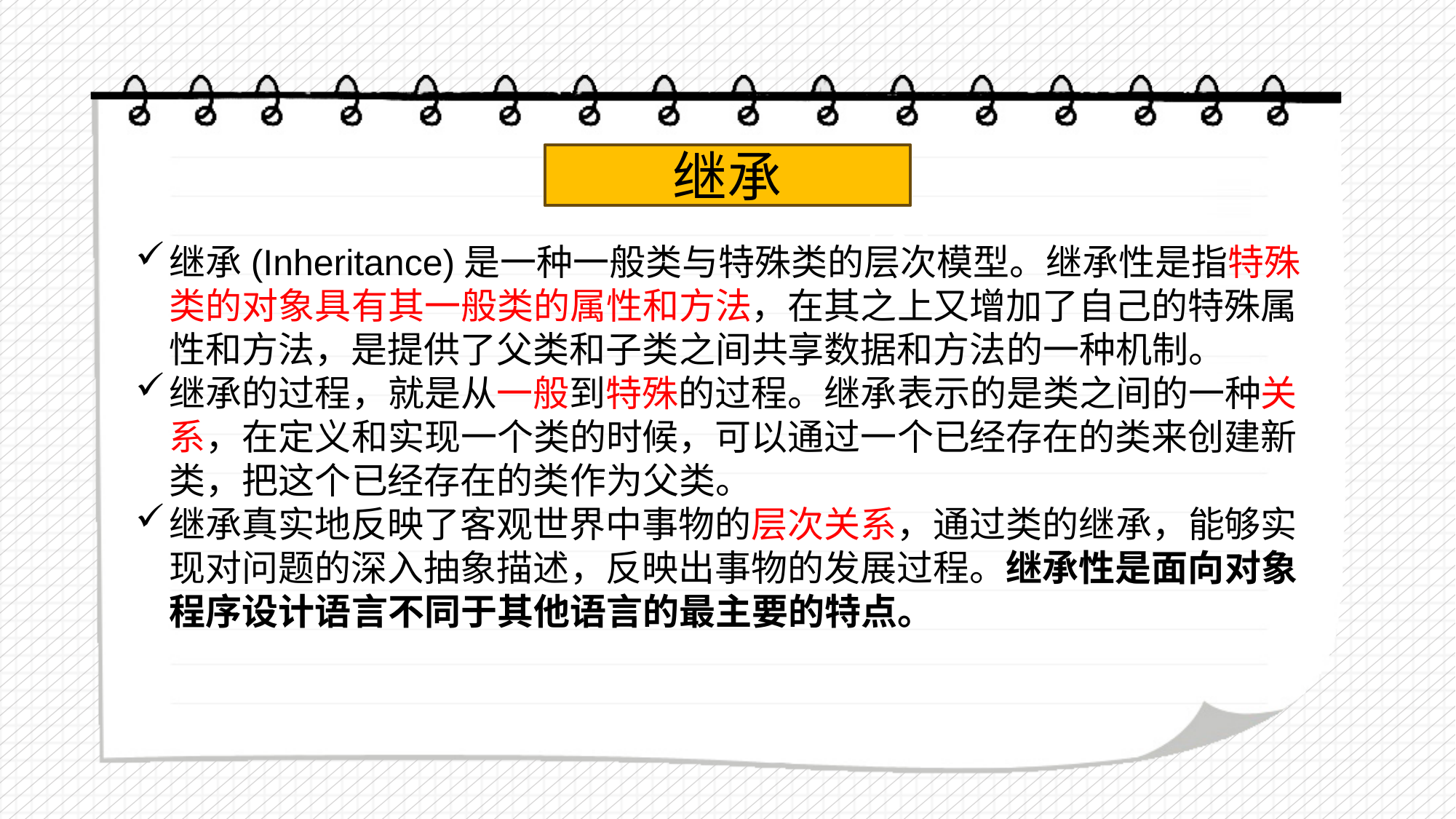

继承

继承(Inheritance)是一种一般类与特殊类的层次模型。继承性是指特殊类的对象具有其一般类的属性和方法，在其之上又增加了自己的特殊属性和方法，是提供了父类和子类之间共享数据和方法的一种机制。
继承的过程，就是从一般到特殊的过程。继承表示的是类之间的一种关系，在定义和实现一个类的时候，可以通过一个已经存在的类来创建新类，把这个已经存在的类作为父类。
继承真实地反映了客观世界中事物的层次关系，通过类的继承，能够实现对问题的深入抽象描述，反映出事物的发展过程。继承性是面向对象程序设计语言不同于其他语言的最主要的特点。